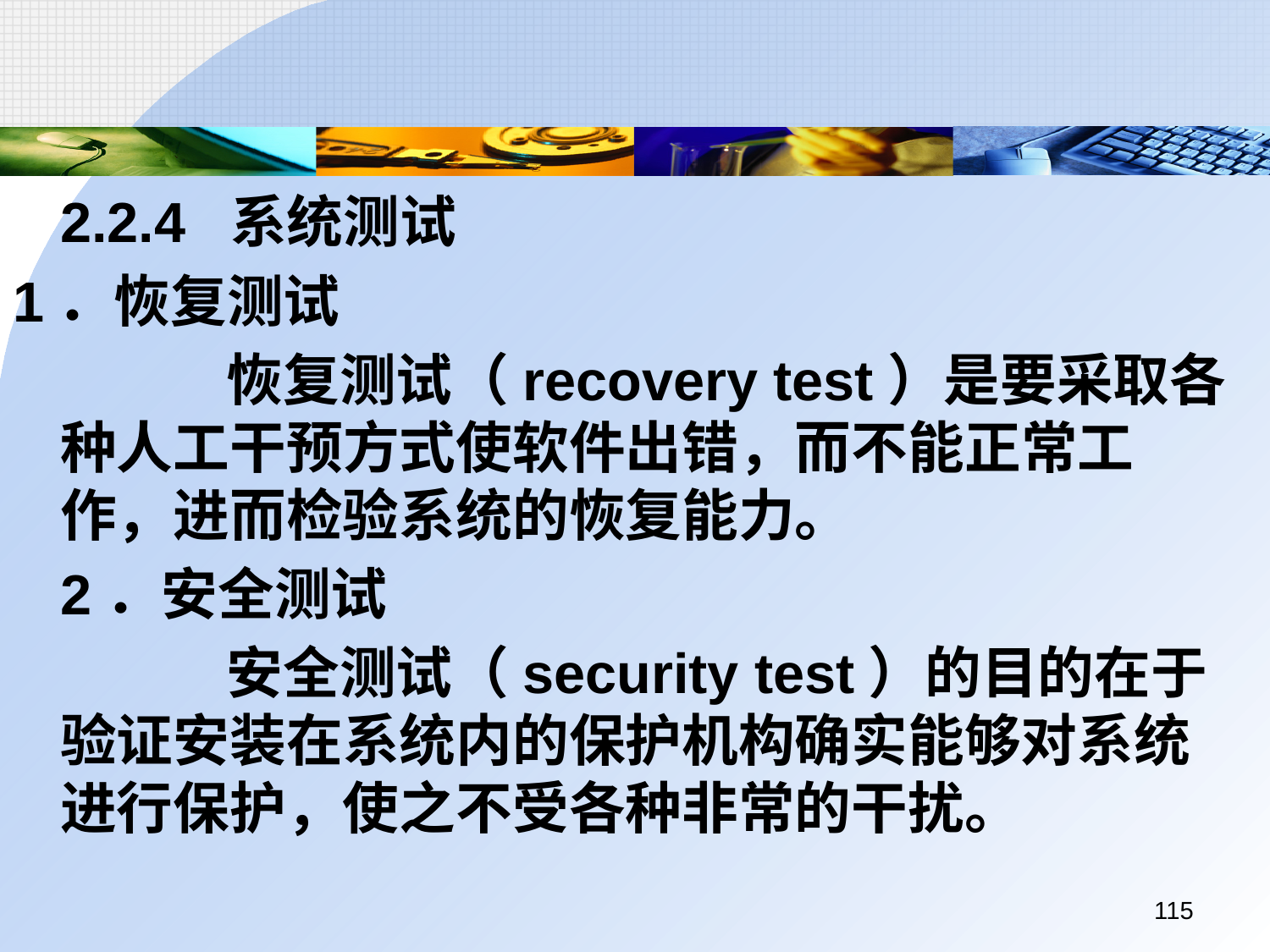

2.2.4  系统测试
1．恢复测试
		  恢复测试（recovery test）是要采取各种人工干预方式使软件出错，而不能正常工作，进而检验系统的恢复能力。
	2．安全测试
		  安全测试（security test）的目的在于验证安装在系统内的保护机构确实能够对系统进行保护，使之不受各种非常的干扰。
115